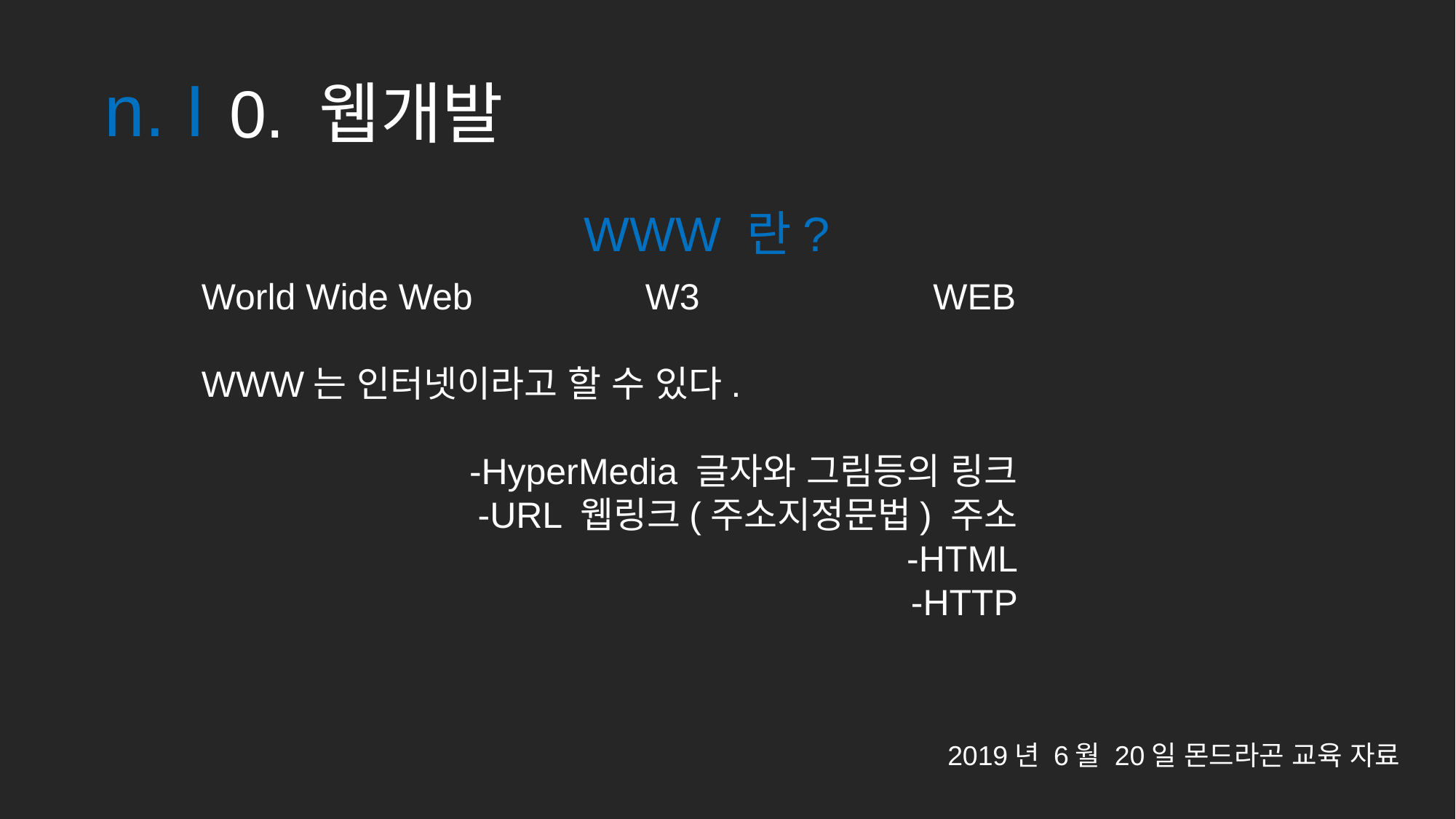

n. I
0. 웹개발
WWW 란?
World Wide Web                 W3                       WEB

WWW는 인터넷이라고 할 수 있다.

-HyperMedia 글자와 그림등의 링크
-URL 웹링크(주소지정문법) 주소
-HTML
-HTTP

2019년 6월 20일 몬드라곤 교육 자료